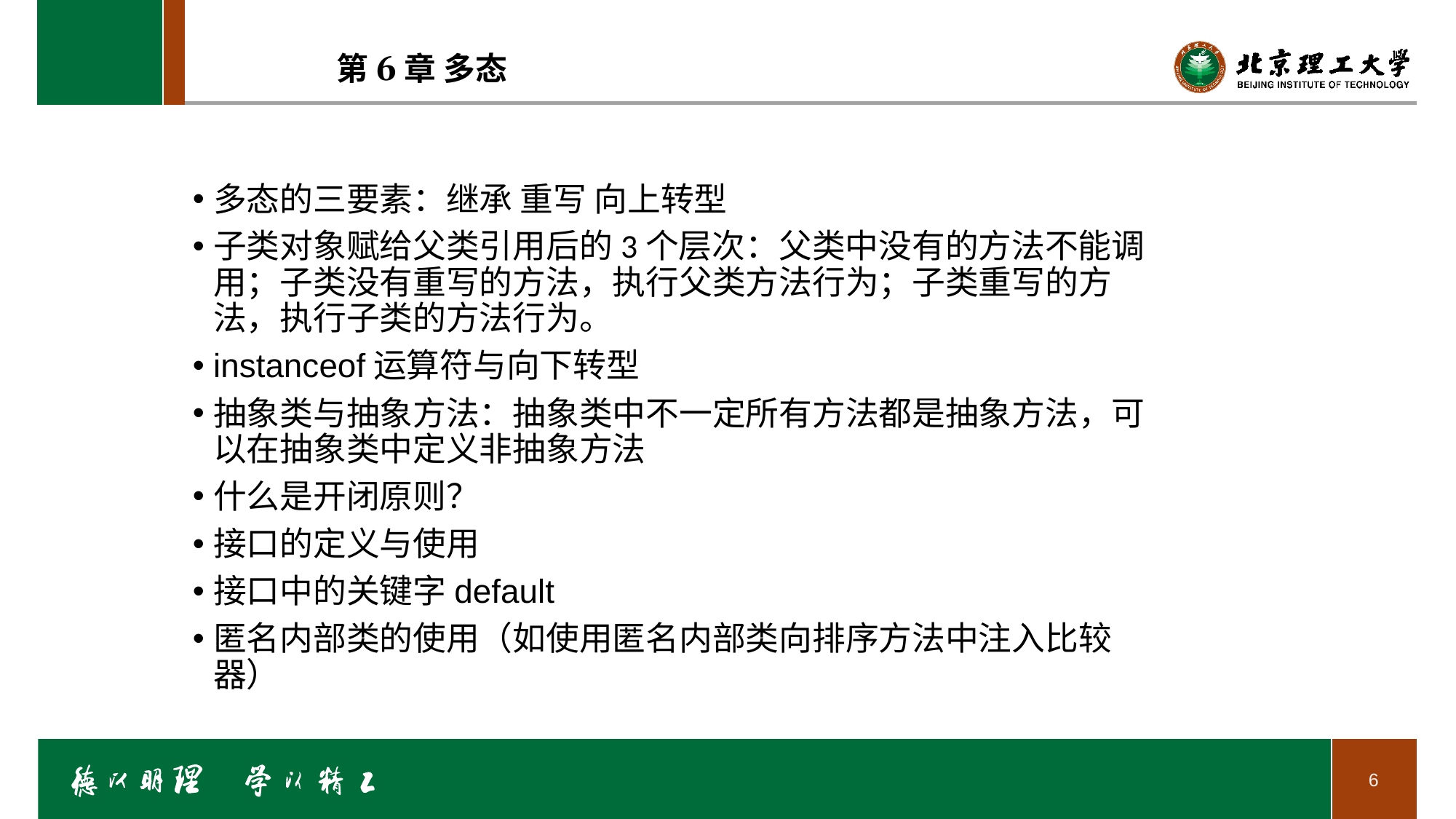

# 第6章 多态
多态的三要素：继承 重写 向上转型
子类对象赋给父类引用后的3个层次：父类中没有的方法不能调用；子类没有重写的方法，执行父类方法行为；子类重写的方法，执行子类的方法行为。
instanceof运算符与向下转型
抽象类与抽象方法：抽象类中不一定所有方法都是抽象方法，可以在抽象类中定义非抽象方法
什么是开闭原则？
接口的定义与使用
接口中的关键字default
匿名内部类的使用（如使用匿名内部类向排序方法中注入比较器）